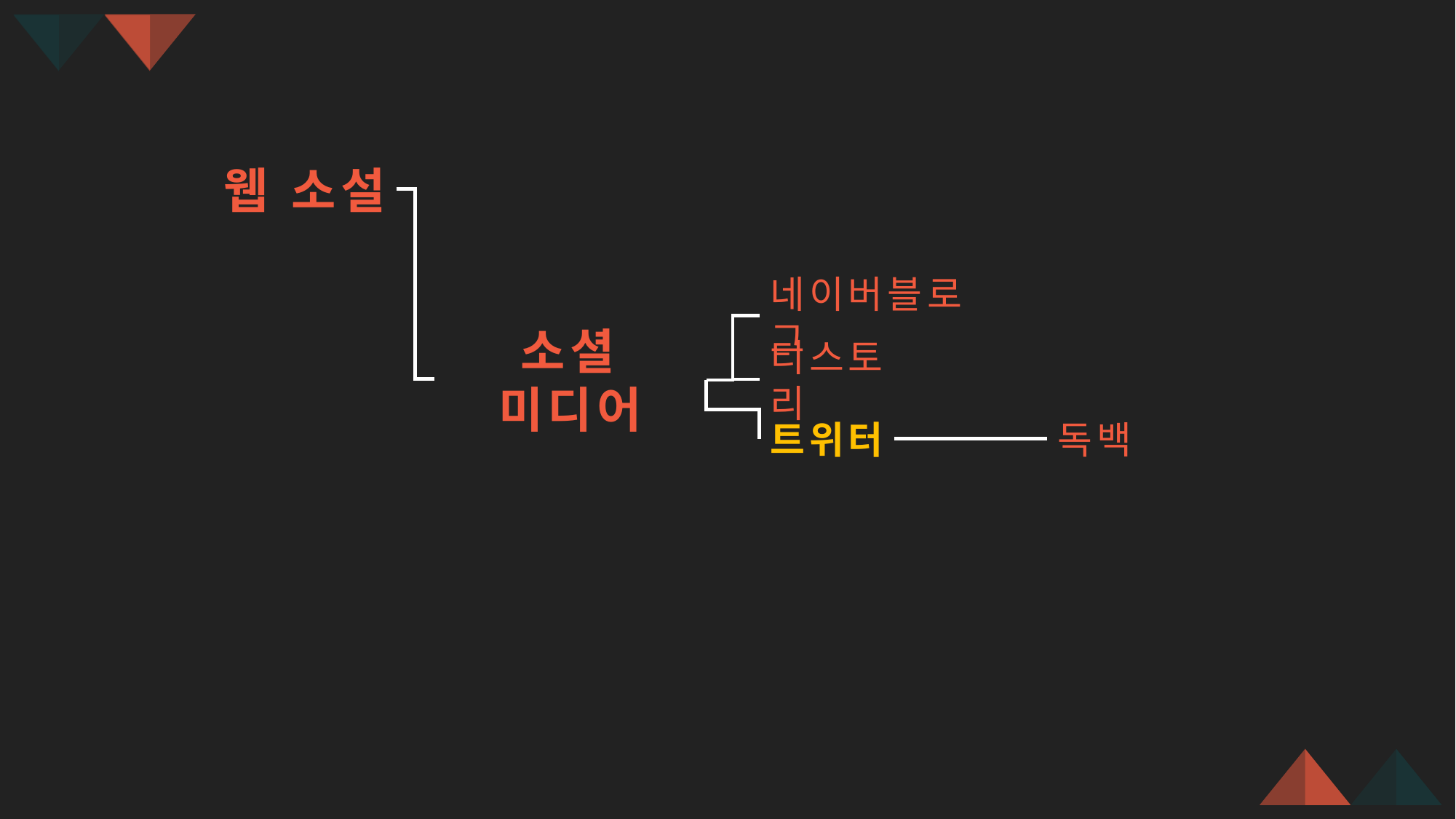

웹 소설
네이버블로그
소셜 미디어
티스토리
트위터
독백